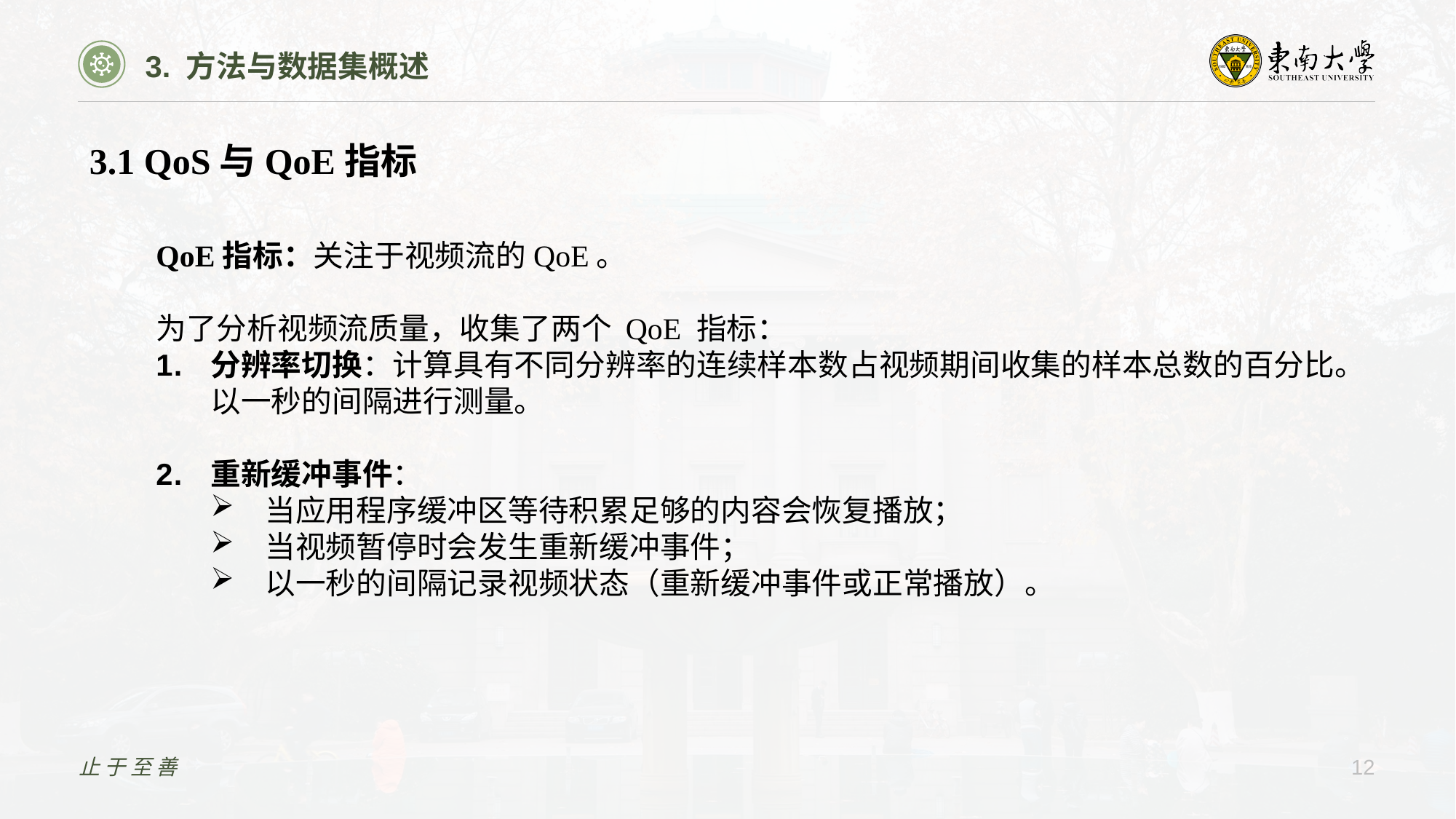

3. 方法与数据集概述
3.1 QoS与QoE指标
QoE指标：关注于视频流的QoE。

为了分析视频流质量，收集了两个 QoE 指标：
分辨率切换：计算具有不同分辨率的连续样本数占视频期间收集的样本总数的百分比。以一秒的间隔进行测量。

重新缓冲事件：
当应用程序缓冲区等待积累足够的内容会恢复播放；
当视频暂停时会发生重新缓冲事件；
以一秒的间隔记录视频状态（重新缓冲事件或正常播放）。

止于至善
12